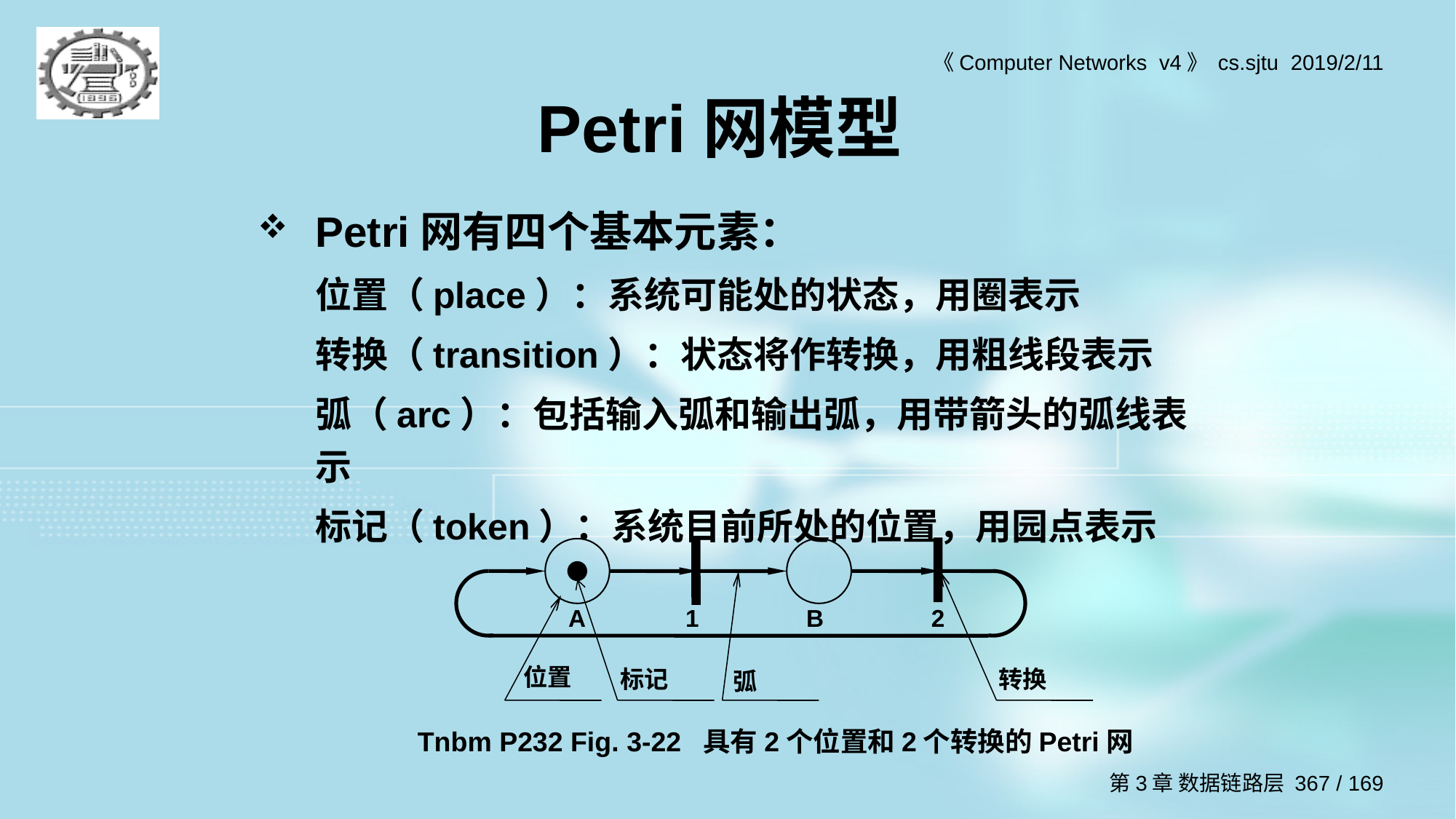

# Petri网模型
Petri网有四个基本元素：
	位置（place）：系统可能处的状态，用圈表示
	转换（transition）：状态将作转换，用粗线段表示
	弧（arc）：包括输入弧和输出弧，用带箭头的弧线表示
	标记（token）：系统目前所处的位置，用园点表示

A               1                B                2

位置
标记
转换
弧

Tnbm P232 Fig. 3-22  具有2个位置和2个转换的Petri网